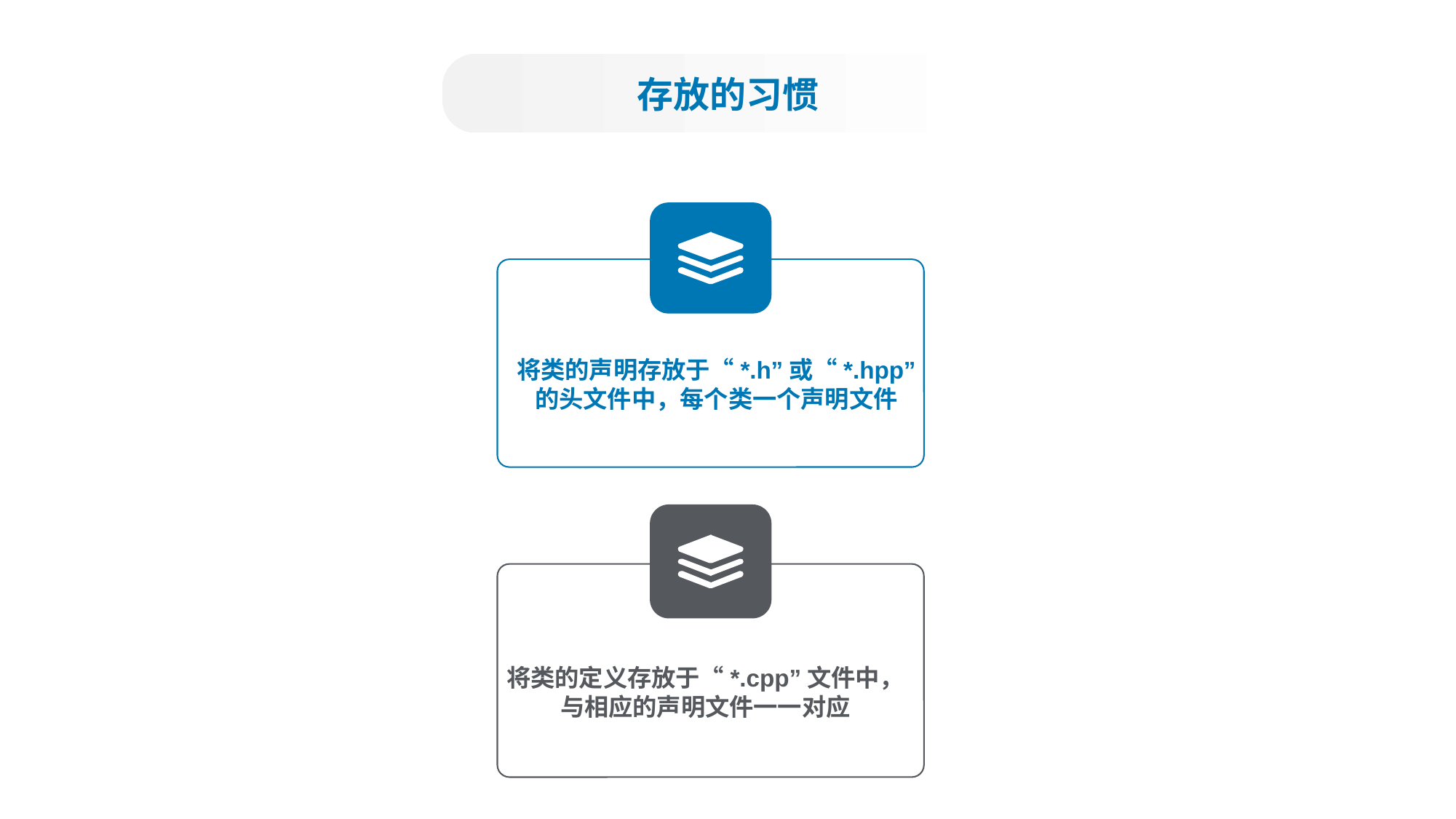

存放的习惯

将类的声明存放于“*.h”或“*.hpp”
的头文件中，每个类一个声明文件

将类的定义存放于“*.cpp”文件中，
与相应的声明文件一一对应